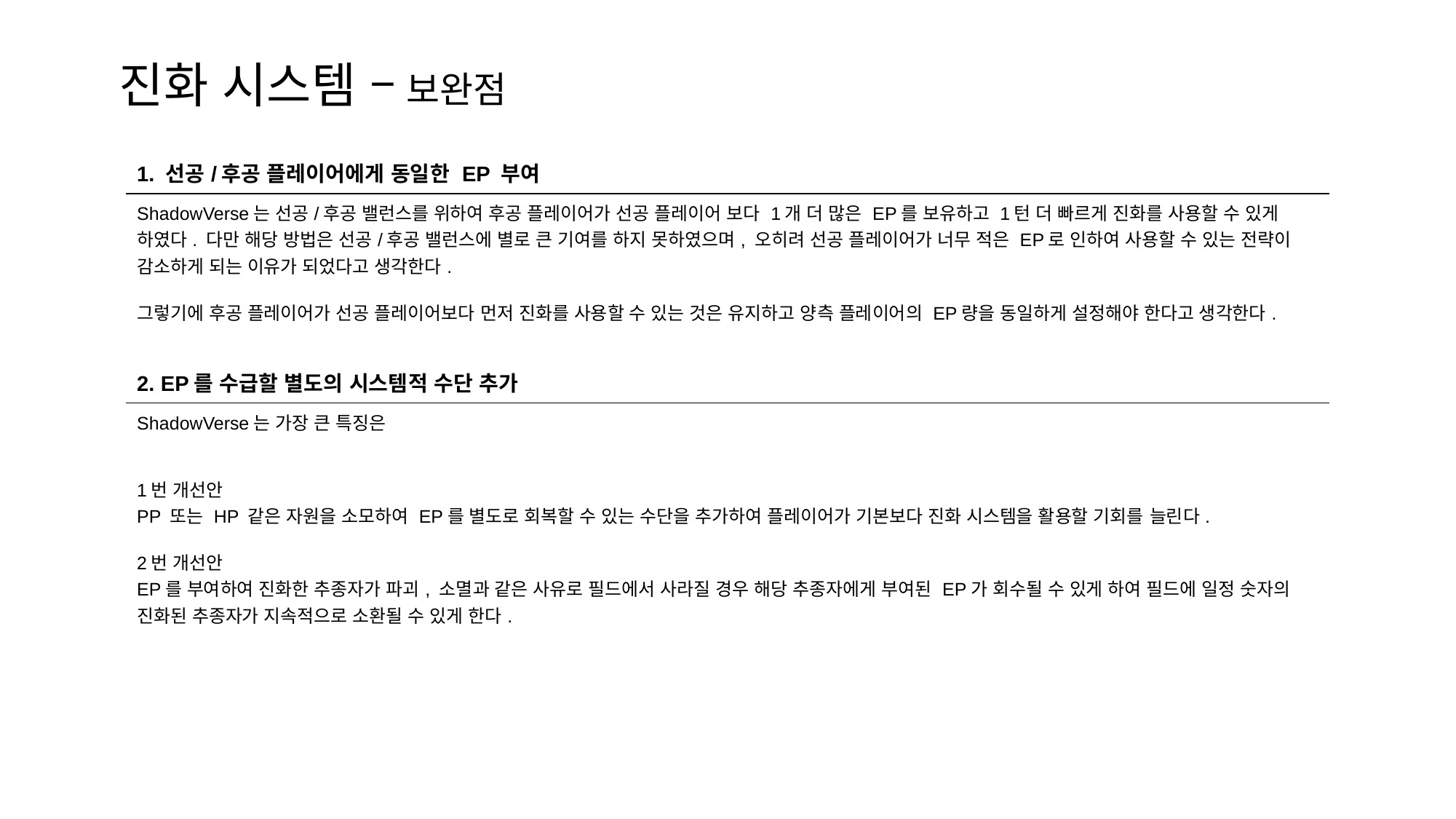

진화 시스템 – 보완점
| 1. 선공/후공 플레이어에게 동일한 EP 부여 |
| --- |
| ShadowVerse는 선공/후공 밸런스를 위하여 후공 플레이어가 선공 플레이어 보다 1개 더 많은 EP를 보유하고 1턴 더 빠르게 진화를 사용할 수 있게 하였다. 다만 해당 방법은 선공/후공 밸런스에 별로 큰 기여를 하지 못하였으며, 오히려 선공 플레이어가 너무 적은 EP로 인하여 사용할 수 있는 전략이 감소하게 되는 이유가 되었다고 생각한다. 그렇기에 후공 플레이어가 선공 플레이어보다 먼저 진화를 사용할 수 있는 것은 유지하고 양측 플레이어의 EP량을 동일하게 설정해야 한다고 생각한다. |
| 2. EP를 수급할 별도의 시스템적 수단 추가 |
| --- |
| ShadowVerse는 가장 큰 특징은 1번 개선안 PP 또는 HP 같은 자원을 소모하여 EP를 별도로 회복할 수 있는 수단을 추가하여 플레이어가 기본보다 진화 시스템을 활용할 기회를 늘린다. 2번 개선안 EP를 부여하여 진화한 추종자가 파괴, 소멸과 같은 사유로 필드에서 사라질 경우 해당 추종자에게 부여된 EP가 회수될 수 있게 하여 필드에 일정 숫자의 진화된 추종자가 지속적으로 소환될 수 있게 한다. |